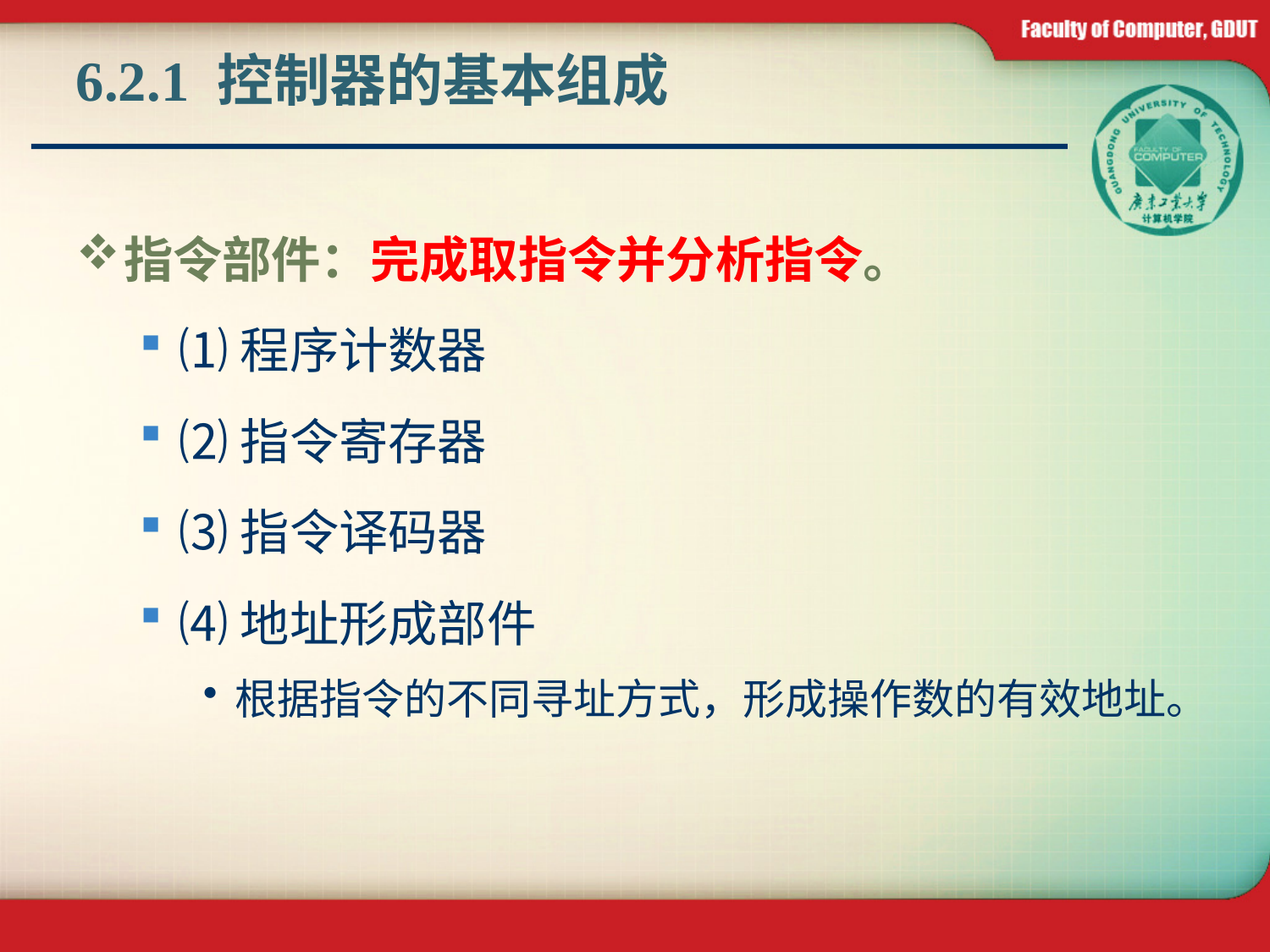

# 6.2.1 控制器的基本组成
指令部件：完成取指令并分析指令。
⑴程序计数器
⑵指令寄存器
⑶指令译码器
⑷地址形成部件
根据指令的不同寻址方式，形成操作数的有效地址。